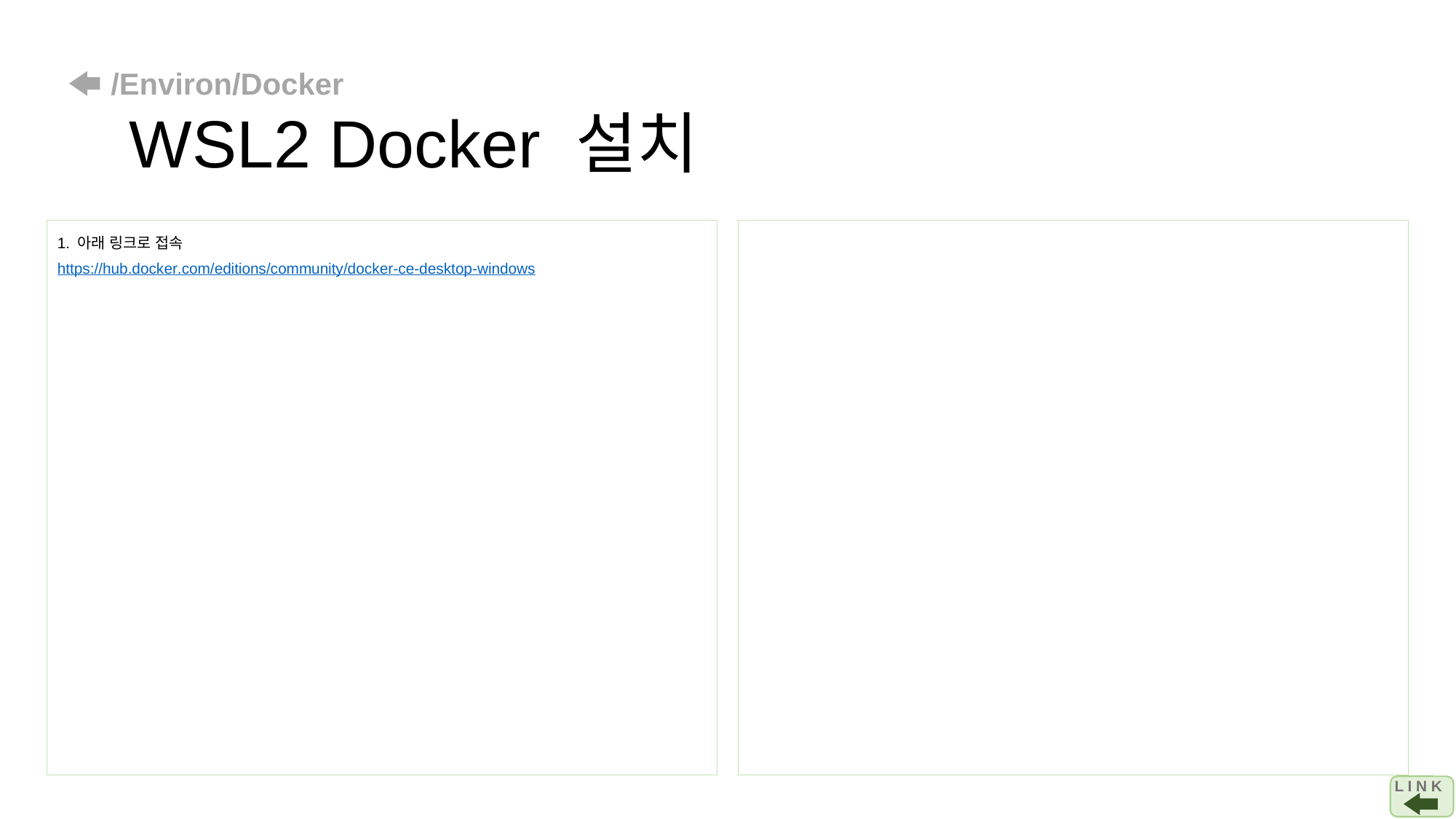

# /Environ/Docker WSL2 Docker 설치

1. 아래 링크로 접속
https://hub.docker.com/editions/community/docker-ce-desktop-windows

L I N K